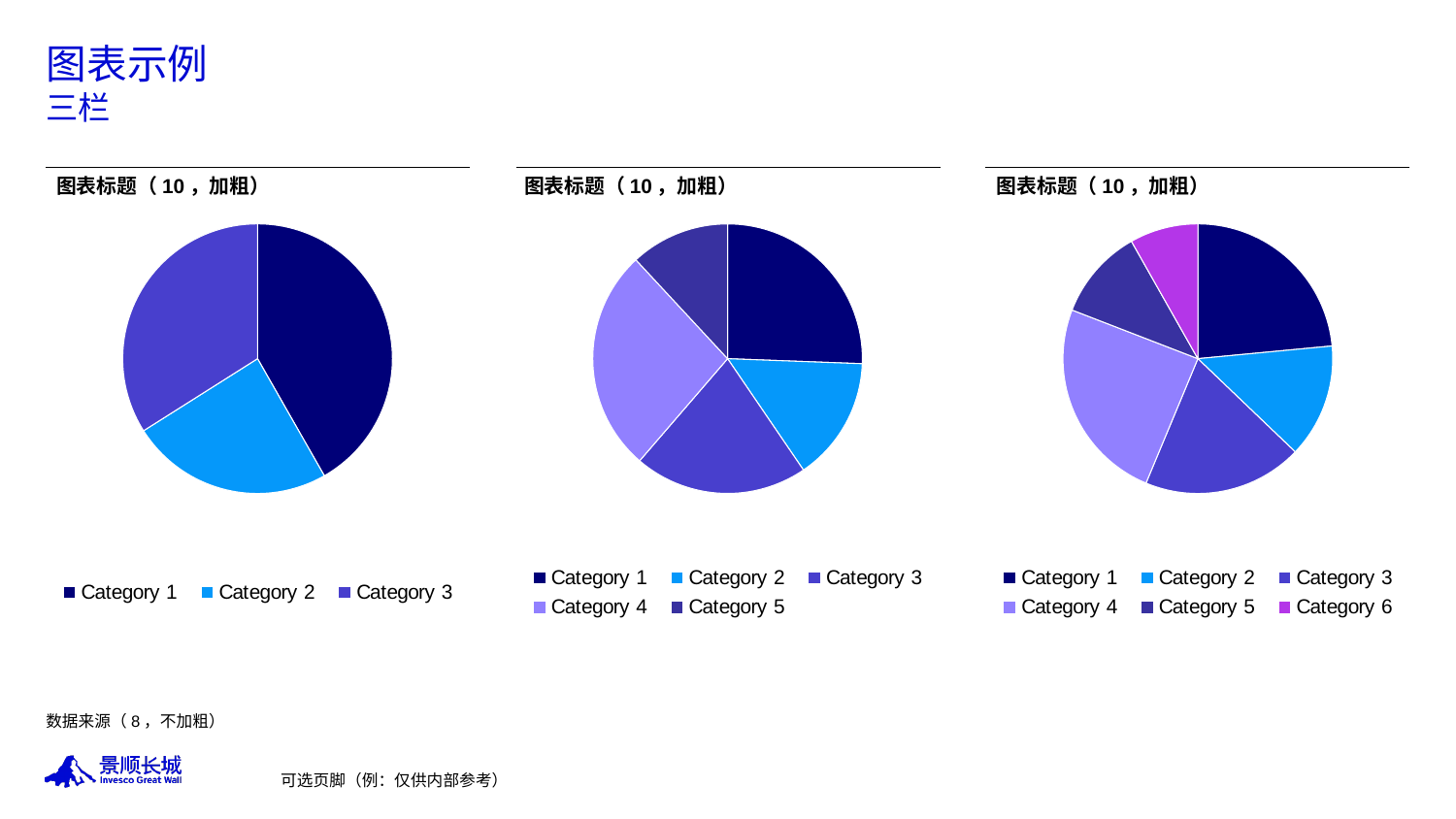

# 图表示例 三栏

### Chart

| Category | Series 1 |
|---|---|
| Category 1 | 4.3 |
| Category 2 | 2.5 |
| Category 3 | 3.5 |

### Chart

| Category | Series 1 |
|---|---|
| Category 1 | 4.3 |
| Category 2 | 2.5 |
| Category 3 | 3.5 |
| Category 4 | 4.5 |
| Category 5 | 2.0 |

### Chart

| Category | Series 1 |
|---|---|
| Category 1 | 4.3 |
| Category 2 | 2.5 |
| Category 3 | 3.5 |
| Category 4 | 4.5 |
| Category 5 | 2.0 |
| Category 6 | 1.5 |
图表标题（10，加粗）
图表标题（10，加粗）
图表标题（10，加粗）
数据来源（8，不加粗）
可选页脚（例：仅供内部参考）
90